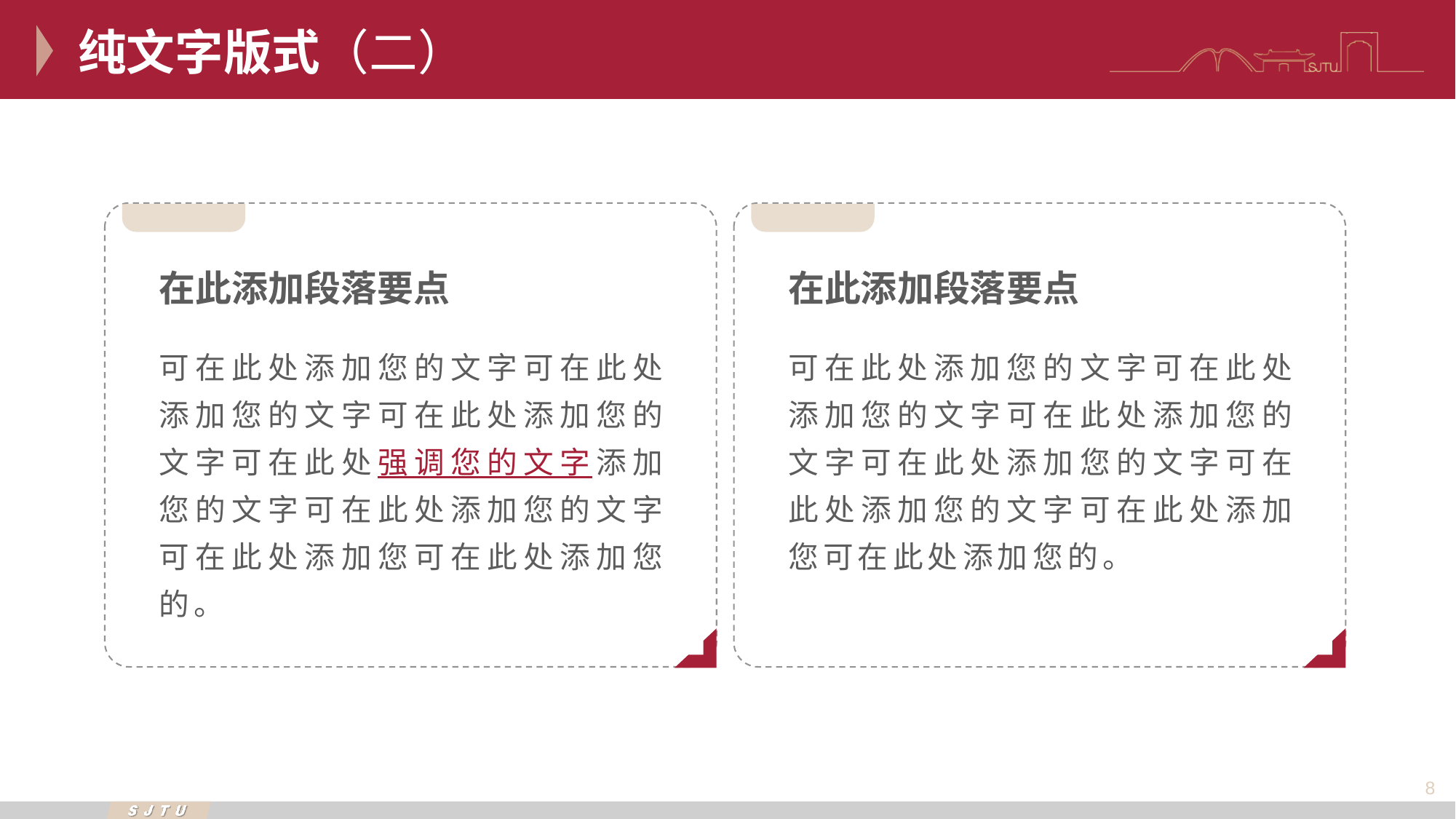

纯文字版式（二）

在此添加段落要点
在此添加段落要点
可在此处添加您的文字可在此处添加您的文字可在此处添加您的文字可在此处强调您的文字添加您的文字可在此处添加您的文字可在此处添加您可在此处添加您的。
可在此处添加您的文字可在此处添加您的文字可在此处添加您的文字可在此处添加您的文字可在此处添加您的文字可在此处添加您可在此处添加您的。
8